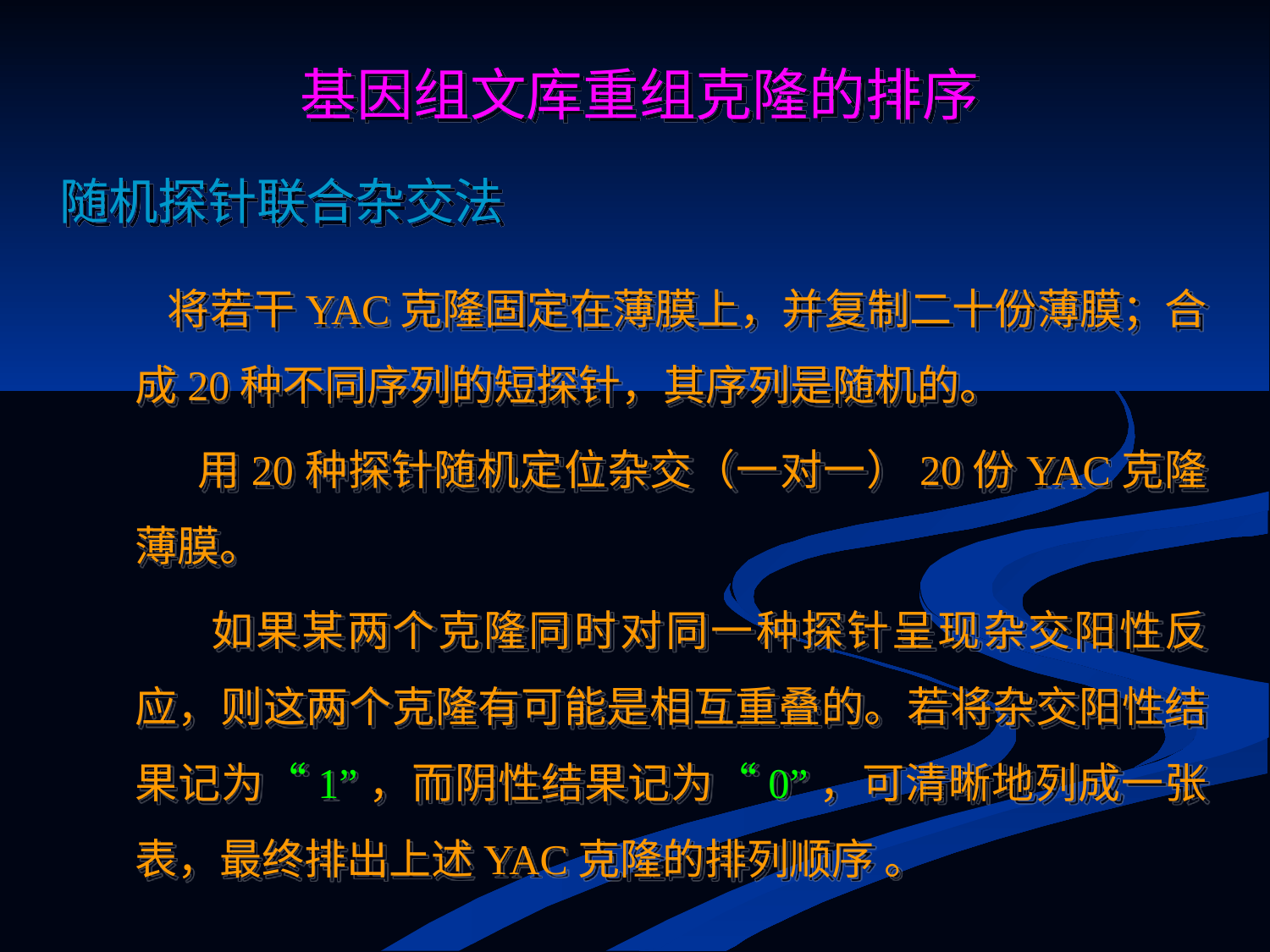

基因组文库重组克隆的排序
随机探针联合杂交法
   将若干YAC克隆固定在薄膜上，并复制二十份薄膜；合成20种不同序列的短探针，其序列是随机的。
     用20种探针随机定位杂交（一对一）20份YAC克隆薄膜。
     如果某两个克隆同时对同一种探针呈现杂交阳性反应，则这两个克隆有可能是相互重叠的。若将杂交阳性结果记为“1”，而阴性结果记为“0”，可清晰地列成一张表，最终排出上述YAC克隆的排列顺序 。